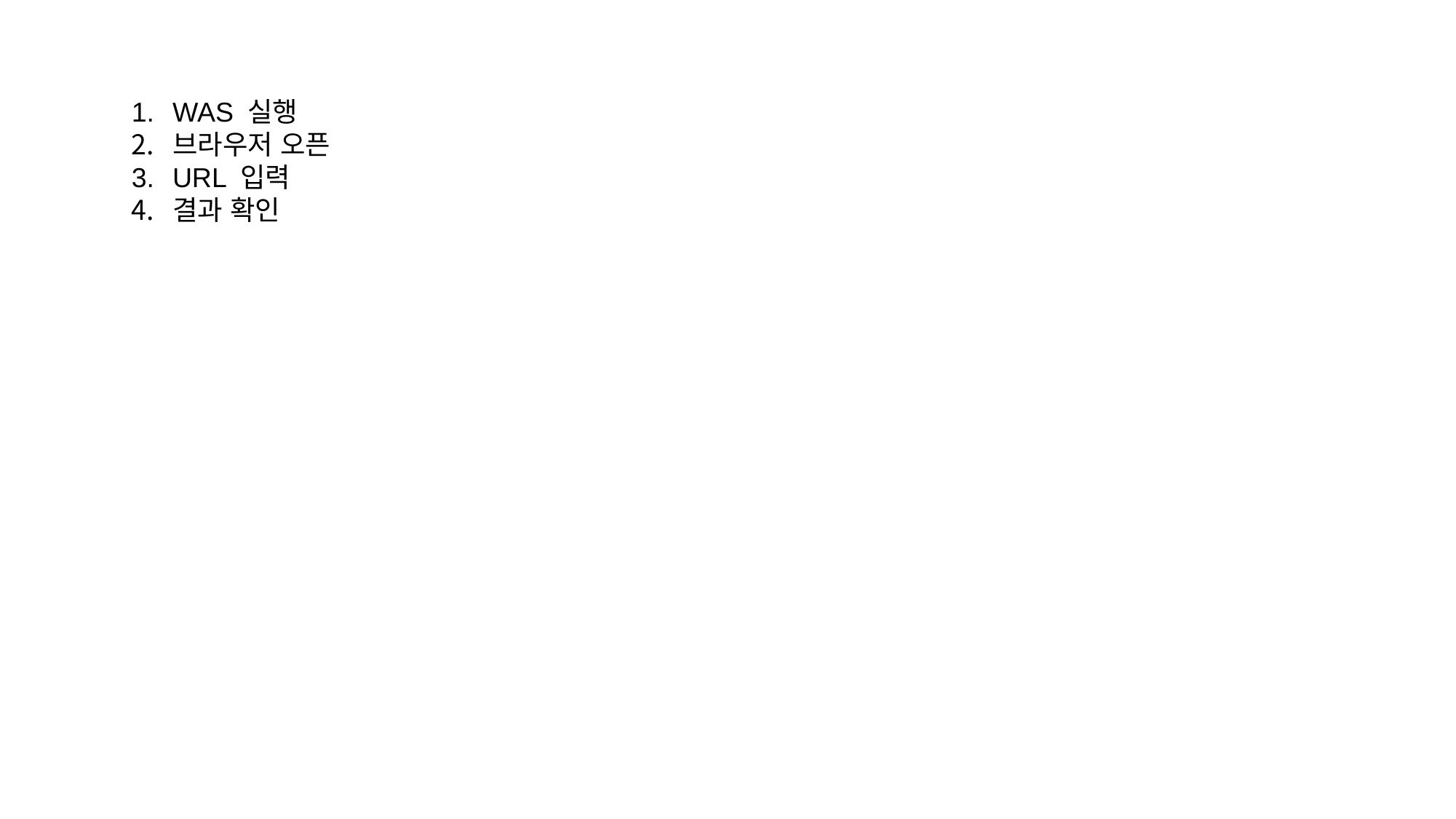

WAS 실행
브라우저 오픈
URL 입력
결과 확인